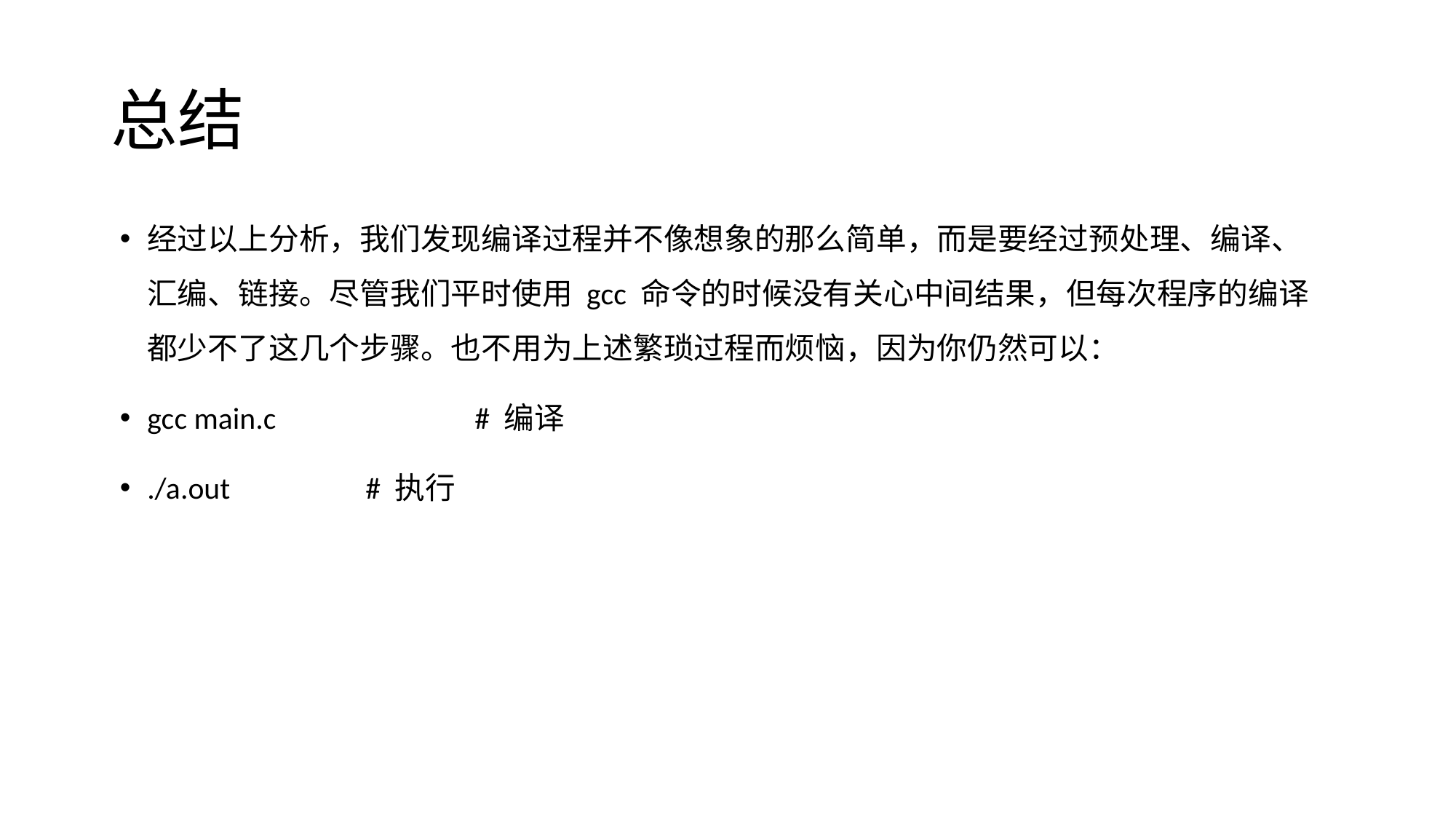

# 总结
经过以上分析，我们发现编译过程并不像想象的那么简单，而是要经过预处理、编译、汇编、链接。尽管我们平时使用 gcc 命令的时候没有关心中间结果，但每次程序的编译都少不了这几个步骤。也不用为上述繁琐过程而烦恼，因为你仍然可以：
gcc main.c		# 编译
./a.out		# 执行